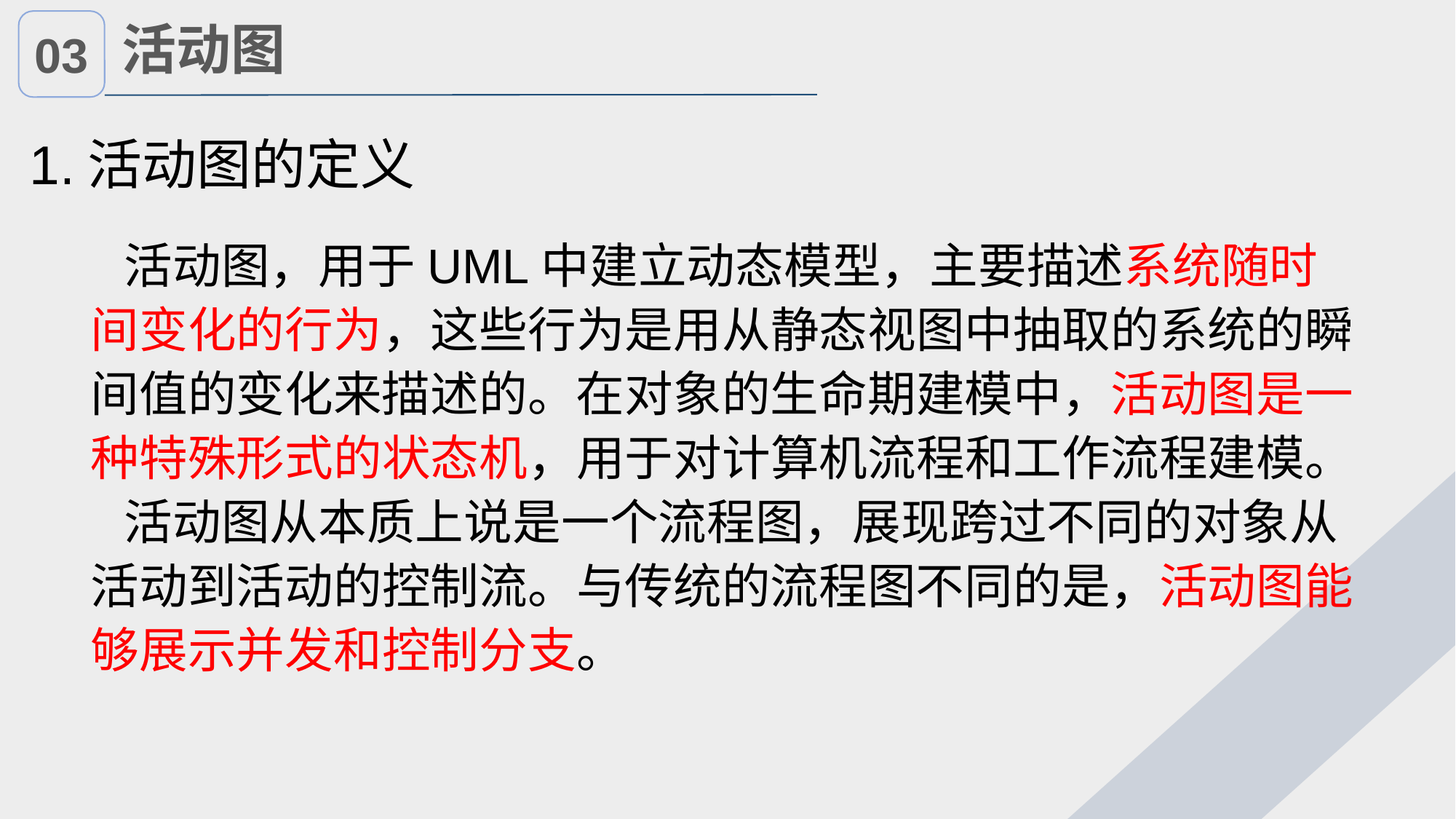

活动图
03
1.活动图的定义
  活动图，用于UML中建立动态模型，主要描述系统随时间变化的行为，这些行为是用从静态视图中抽取的系统的瞬间值的变化来描述的。在对象的生命期建模中，活动图是一种特殊形式的状态机，用于对计算机流程和工作流程建模。
  活动图从本质上说是一个流程图，展现跨过不同的对象从活动到活动的控制流。与传统的流程图不同的是，活动图能够展示并发和控制分支。